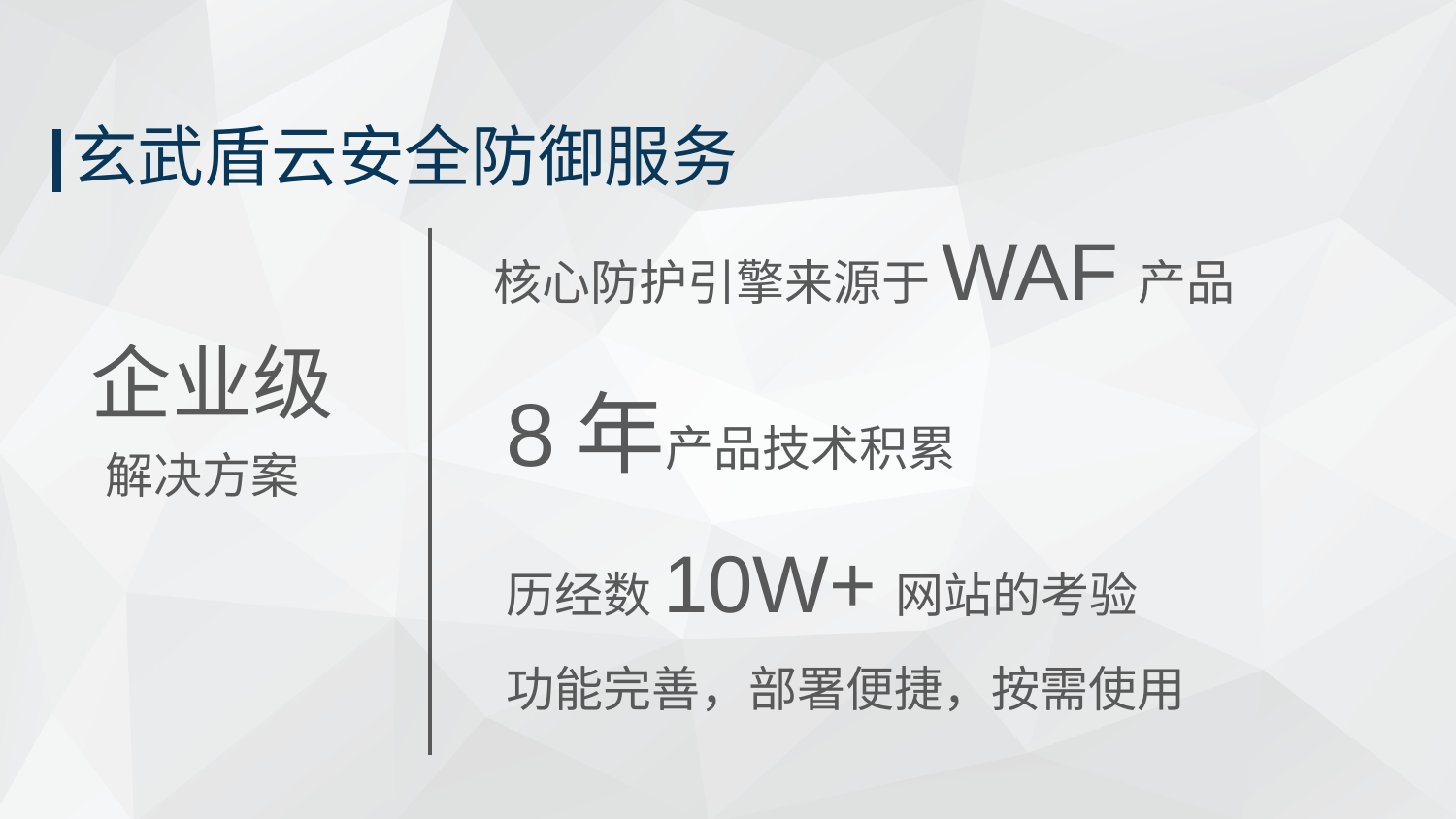

玄武盾云安全防御服务
核心防护引擎来源于WAF产品
8年产品技术积累
历经数10W+网站的考验
功能完善，部署便捷，按需使用
企业级
解决方案